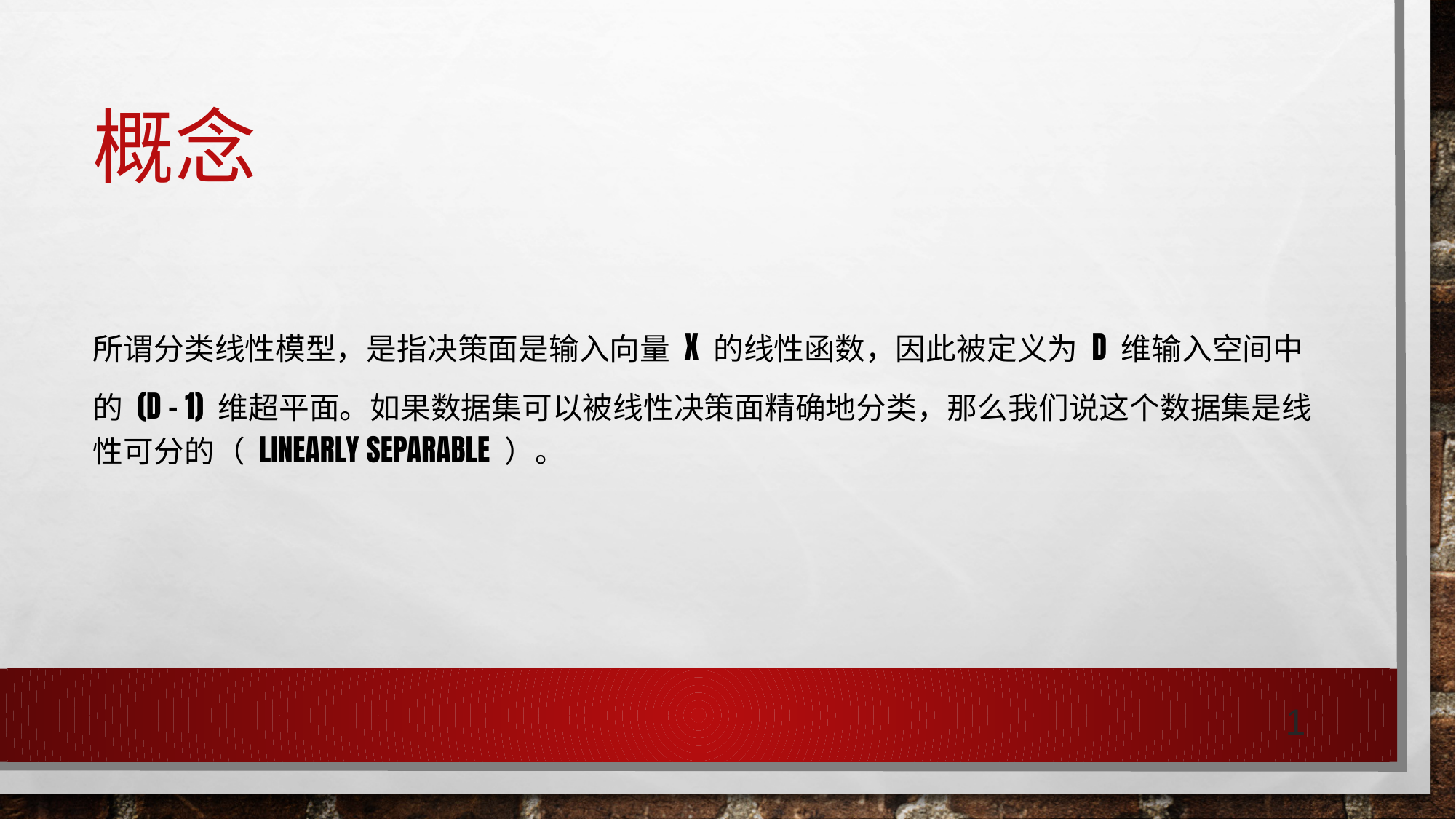

# 概念
所谓分类线性模型，是指决策⾯是输⼊向量 x 的线性函数，因此被定义为 D 维输⼊空间中
的 (D − 1) 维超平⾯。如果数据集可以被线性决策⾯精确地分类，那么我们说这个数据集是线性可分的（ linearly separable ）。
1